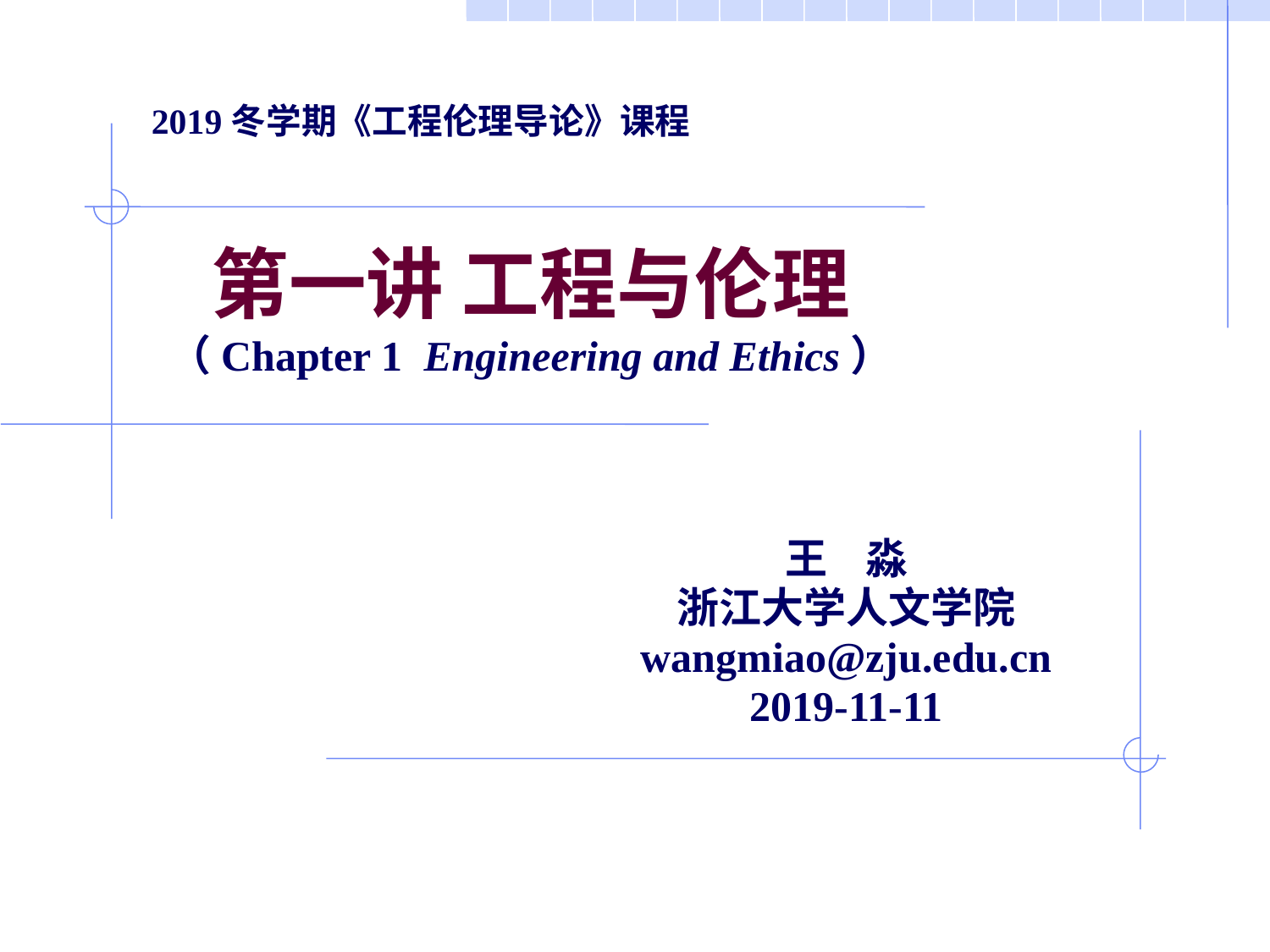

2019冬学期《工程伦理导论》课程
# 第一讲 工程与伦理 （Chapter 1  Engineering and Ethics）
王    淼
浙江大学人文学院
wangmiao@zju.edu.cn
2019-11-11